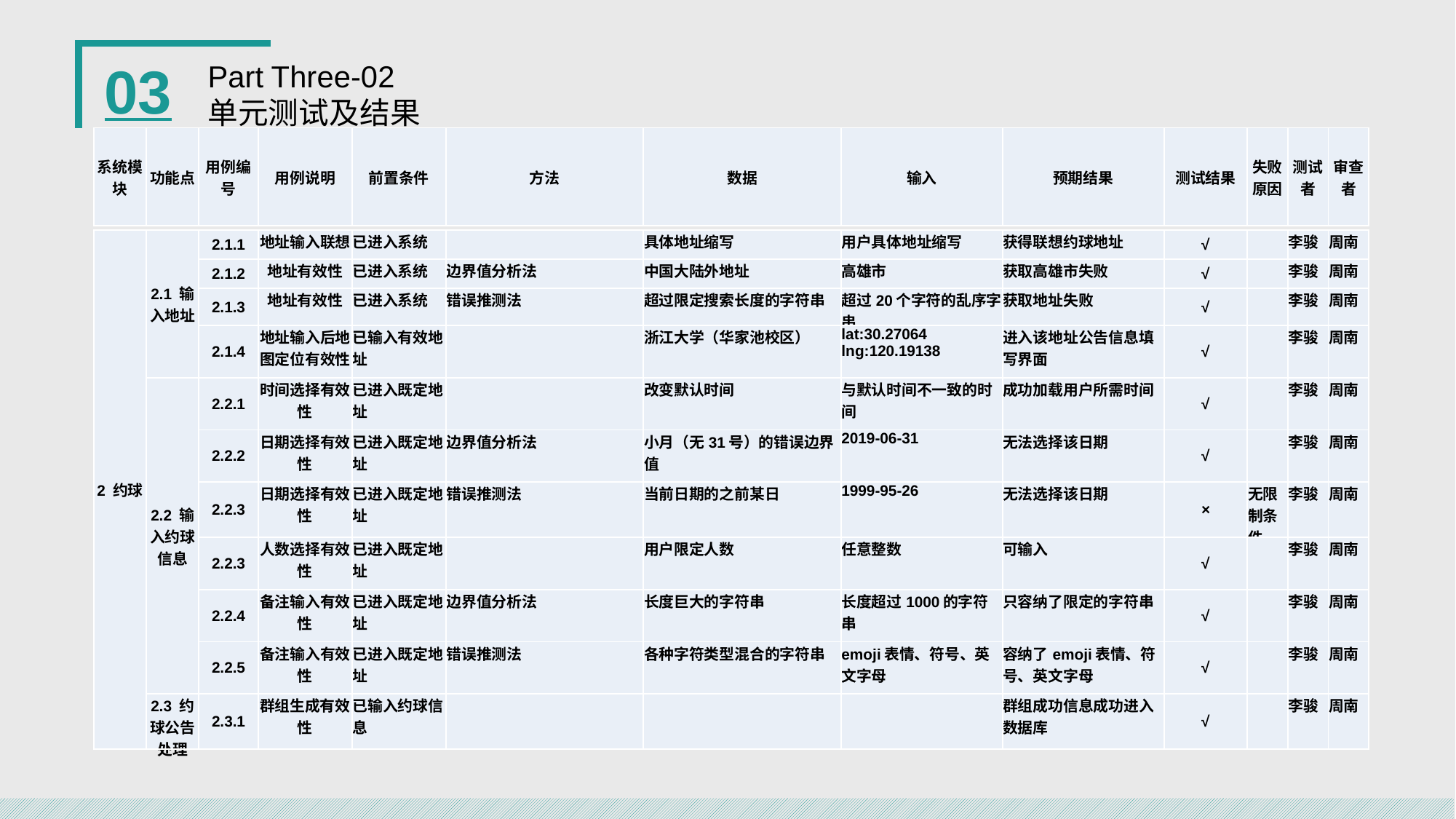

03
Part Three-02
单元测试及结果
| 系统模块 | 功能点 | 用例编号 | 用例说明 | 前置条件 | 方法 | 数据 | 输入 | 预期结果 | 测试结果 | 失败原因 | 测试者 | 审查者 |
| --- | --- | --- | --- | --- | --- | --- | --- | --- | --- | --- | --- | --- |
| 2 约球 | 2.1 输入地址 | 2.1.1 | 地址输入联想 | 已进入系统 |  | 具体地址缩写 | 用户具体地址缩写 | 获得联想约球地址 | √ |  | 李骏 | 周南 |
| --- | --- | --- | --- | --- | --- | --- | --- | --- | --- | --- | --- | --- |
|  |  | 2.1.2 | 地址有效性 | 已进入系统 | 边界值分析法 | 中国大陆外地址 | 高雄市 | 获取高雄市失败 | √ |  | 李骏 | 周南 |
|  |  | 2.1.3 | 地址有效性 | 已进入系统 | 错误推测法 | 超过限定搜索长度的字符串 | 超过20个字符的乱序字串 | 获取地址失败 | √ |  | 李骏 | 周南 |
|  |  | 2.1.4 | 地址输入后地图定位有效性 | 已输入有效地址 |  | 浙江大学（华家池校区） | lat:30.27064 lng:120.19138 | 进入该地址公告信息填写界面 | √ |  | 李骏 | 周南 |
|  | 2.2 输入约球信息 | 2.2.1 | 时间选择有效性 | 已进入既定地址 |  | 改变默认时间 | 与默认时间不一致的时间 | 成功加载用户所需时间 | √ |  | 李骏 | 周南 |
|  |  | 2.2.2 | 日期选择有效性 | 已进入既定地址 | 边界值分析法 | 小月（无31号）的错误边界值 | 2019-06-31 | 无法选择该日期 | √ |  | 李骏 | 周南 |
|  |  | 2.2.3 | 日期选择有效性 | 已进入既定地址 | 错误推测法 | 当前日期的之前某日 | 1999-95-26 | 无法选择该日期 | × | 无限制条件 | 李骏 | 周南 |
|  |  | 2.2.3 | 人数选择有效性 | 已进入既定地址 |  | 用户限定人数 | 任意整数 | 可输入 | √ |  | 李骏 | 周南 |
|  |  | 2.2.4 | 备注输入有效性 | 已进入既定地址 | 边界值分析法 | 长度巨大的字符串 | 长度超过1000的字符串 | 只容纳了限定的字符串 | √ |  | 李骏 | 周南 |
|  |  | 2.2.5 | 备注输入有效性 | 已进入既定地址 | 错误推测法 | 各种字符类型混合的字符串 | emoji表情、符号、英文字母 | 容纳了emoji表情、符号、英文字母 | √ |  | 李骏 | 周南 |
|  | 2.3 约球公告处理 | 2.3.1 | 群组生成有效性 | 已输入约球信息 |  |  |  | 群组成功信息成功进入数据库 | √ |  | 李骏 | 周南 |